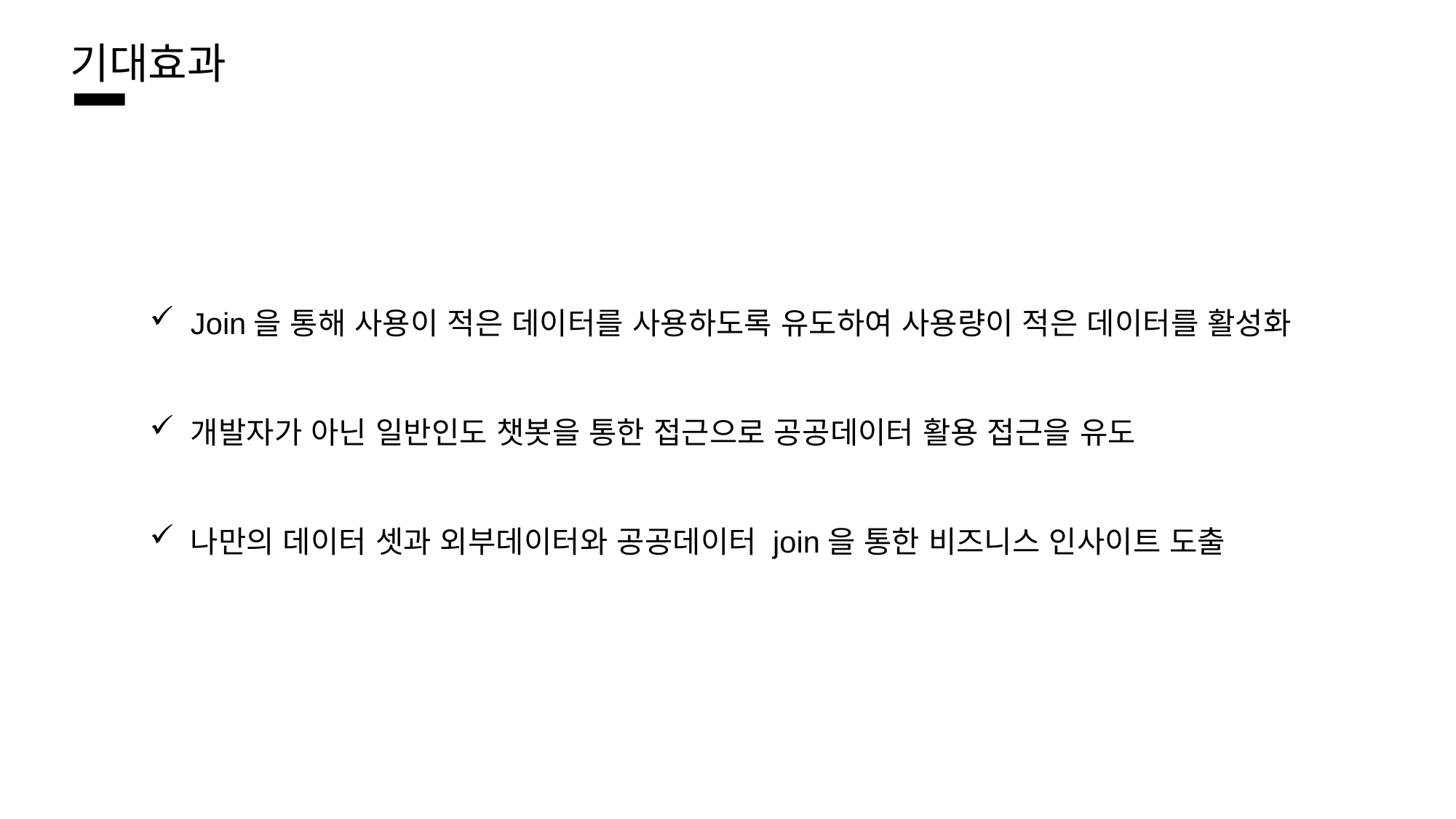

기대효과

Join을 통해 사용이 적은 데이터를 사용하도록 유도하여 사용량이 적은 데이터를 활성화
개발자가 아닌 일반인도 챗봇을 통한 접근으로 공공데이터 활용 접근을 유도
나만의 데이터 셋과 외부데이터와 공공데이터 join을 통한 비즈니스 인사이트 도출